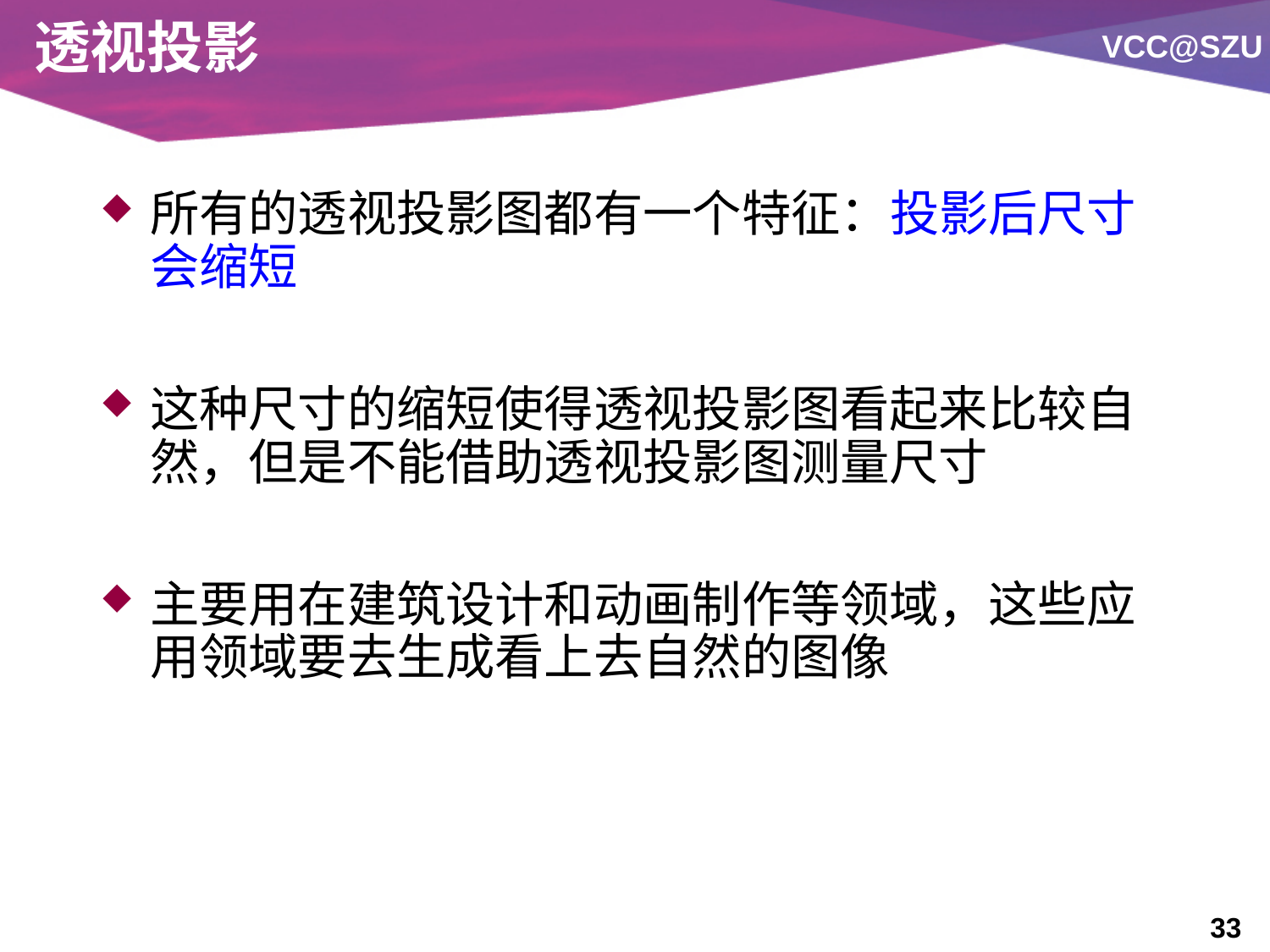

# 透视投影
所有的透视投影图都有一个特征：投影后尺寸会缩短

这种尺寸的缩短使得透视投影图看起来比较自然，但是不能借助透视投影图测量尺寸

主要用在建筑设计和动画制作等领域，这些应用领域要去生成看上去自然的图像
33